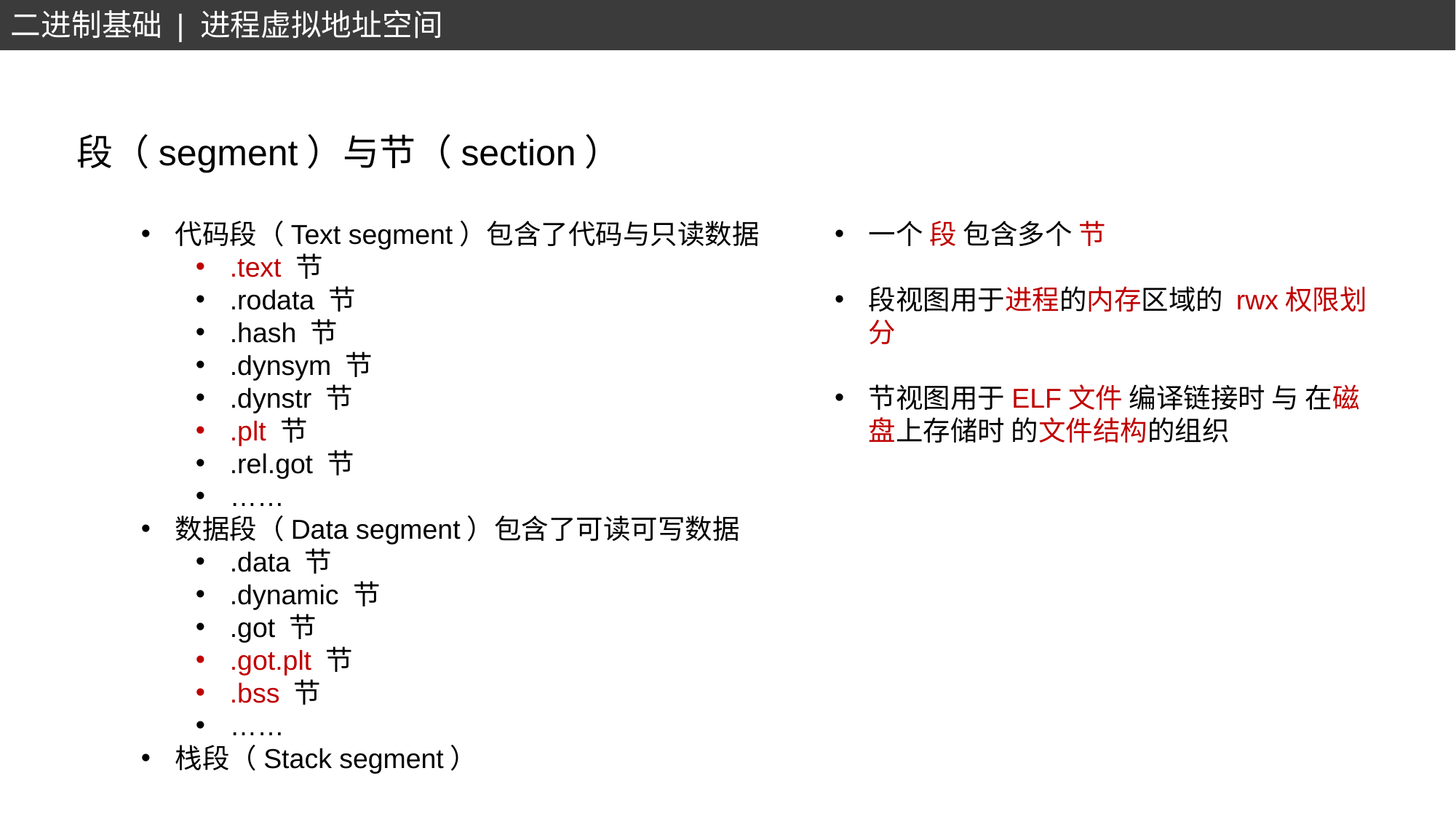

二进制基础 | 进程虚拟地址空间
段（segment）与节（section）
代码段（Text segment）包含了代码与只读数据
.text 节
.rodata 节
.hash 节
.dynsym 节
.dynstr 节
.plt 节
.rel.got 节
……
数据段（Data segment）包含了可读可写数据
.data 节
.dynamic 节
.got 节
.got.plt 节
.bss 节
……
栈段（Stack segment）

一个 段 包含多个 节

段视图用于进程的内存区域的 rwx权限划分

节视图用于ELF文件 编译链接时 与 在磁盘上存储时 的文件结构的组织